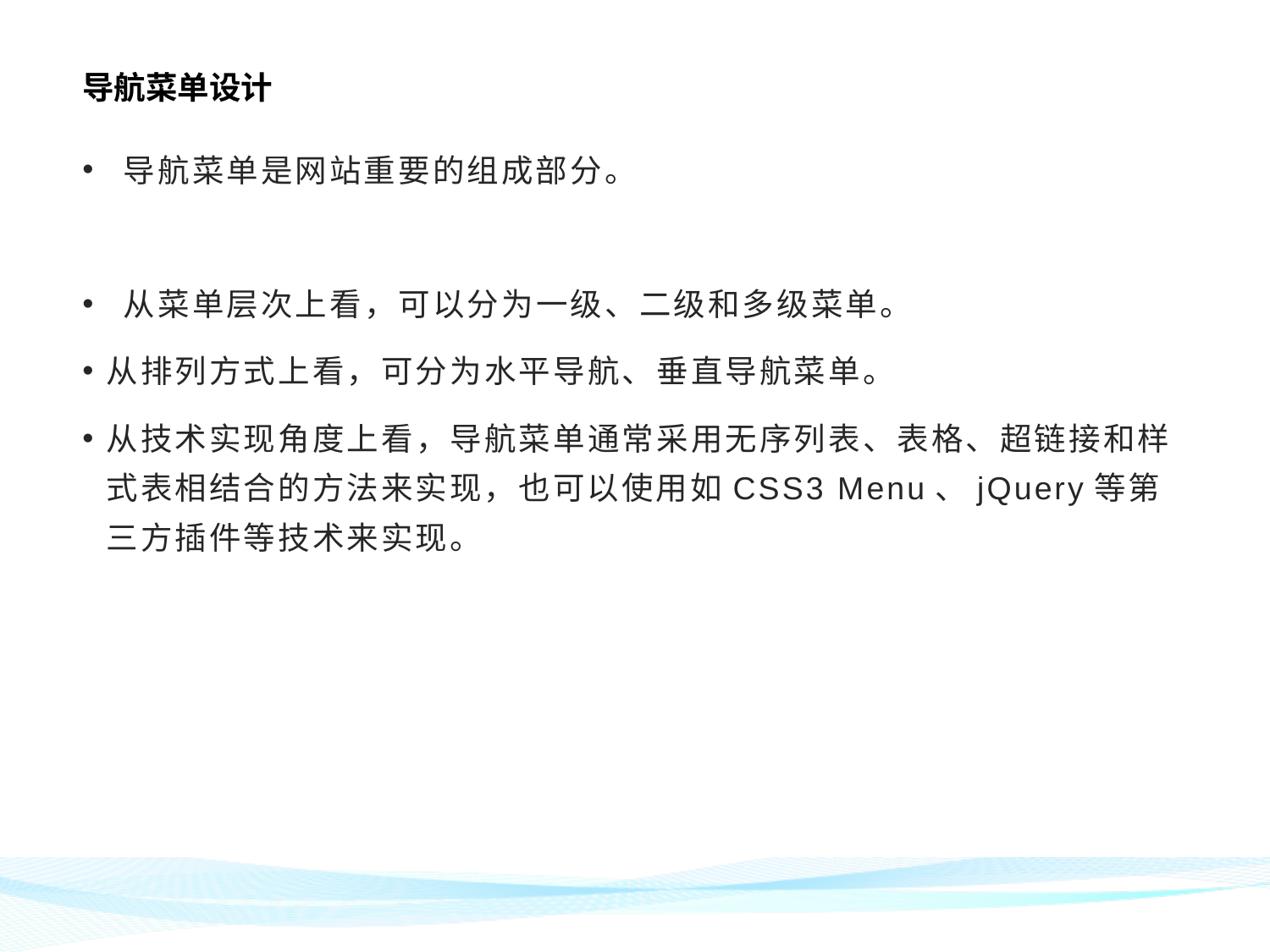

# 导航菜单设计
 导航菜单是网站重要的组成部分。

 从菜单层次上看，可以分为一级、二级和多级菜单。
从排列方式上看，可分为水平导航、垂直导航菜单。
从技术实现角度上看，导航菜单通常采用无序列表、表格、超链接和样式表相结合的方法来实现，也可以使用如CSS3 Menu、jQuery等第三方插件等技术来实现。